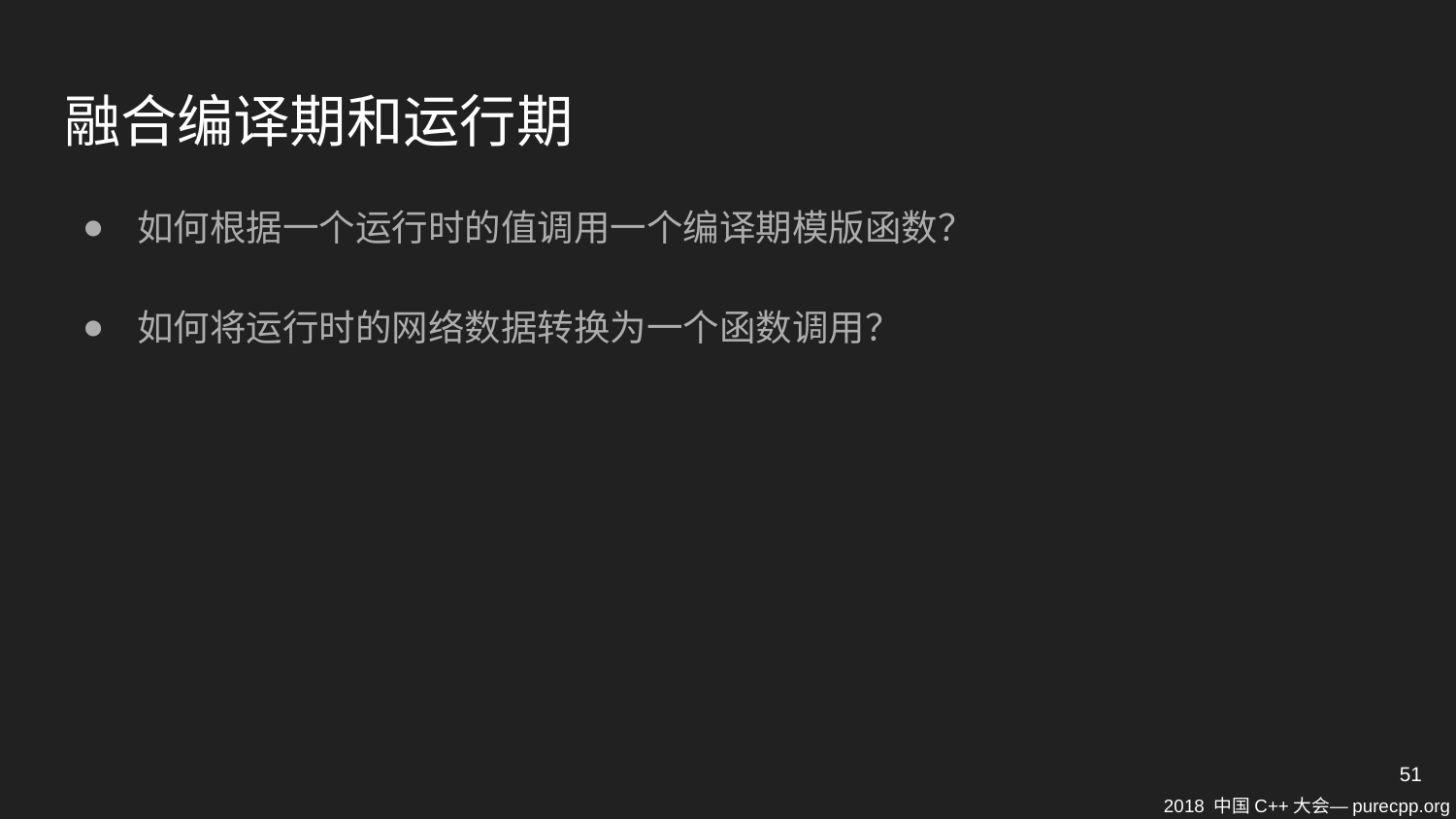

# 融合编译期和运行期
如何根据一个运行时的值调用一个编译期模版函数？

如何将运行时的网络数据转换为一个函数调用？

51